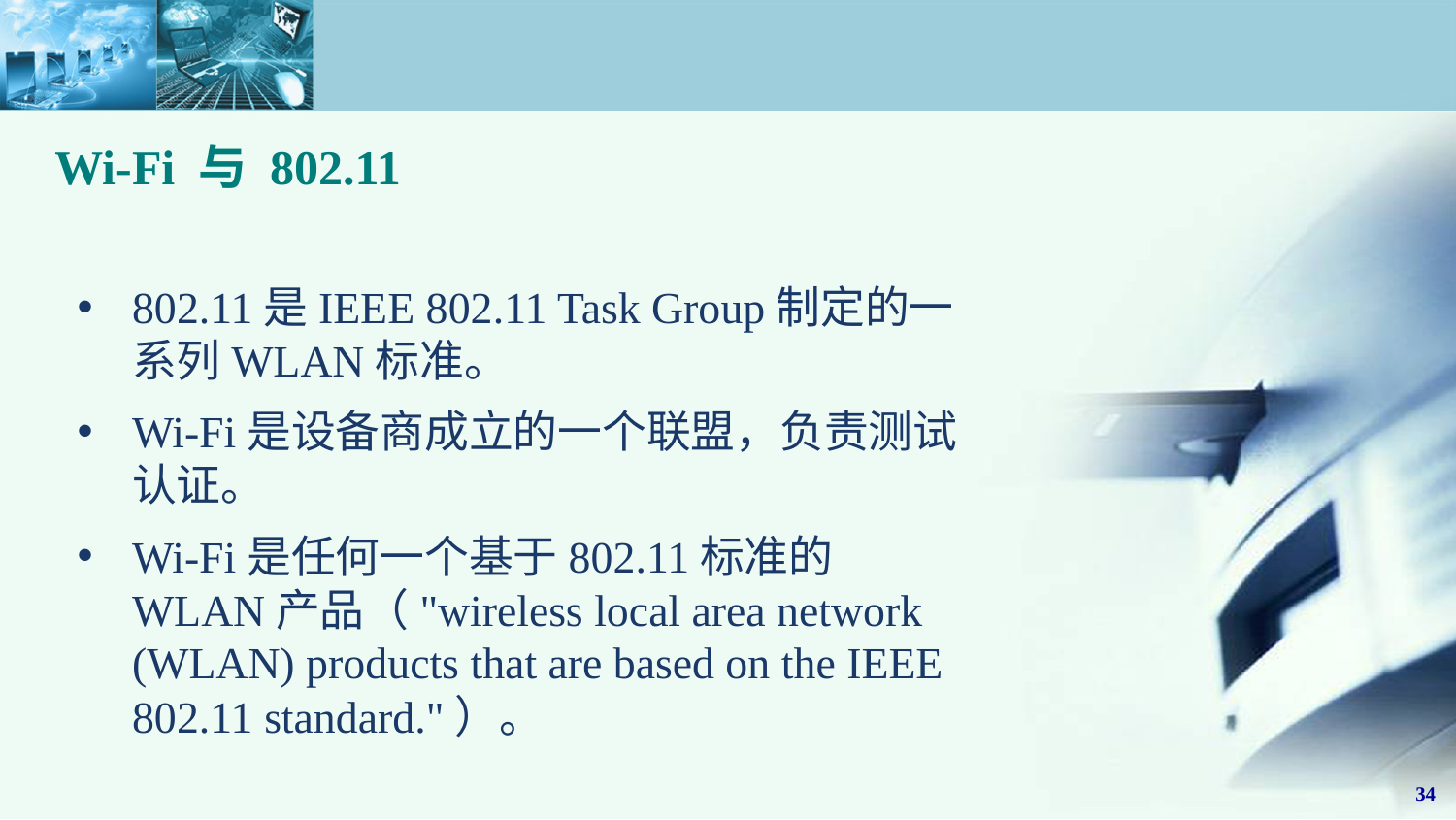

Wi-Fi 与 802.11
802.11是IEEE 802.11 Task Group制定的一系列WLAN标准。
Wi-Fi是设备商成立的一个联盟，负责测试认证。
Wi-Fi是任何一个基于802.11标准的WLAN产品（"wireless local area network (WLAN) products that are based on the IEEE 802.11 standard."）。
34